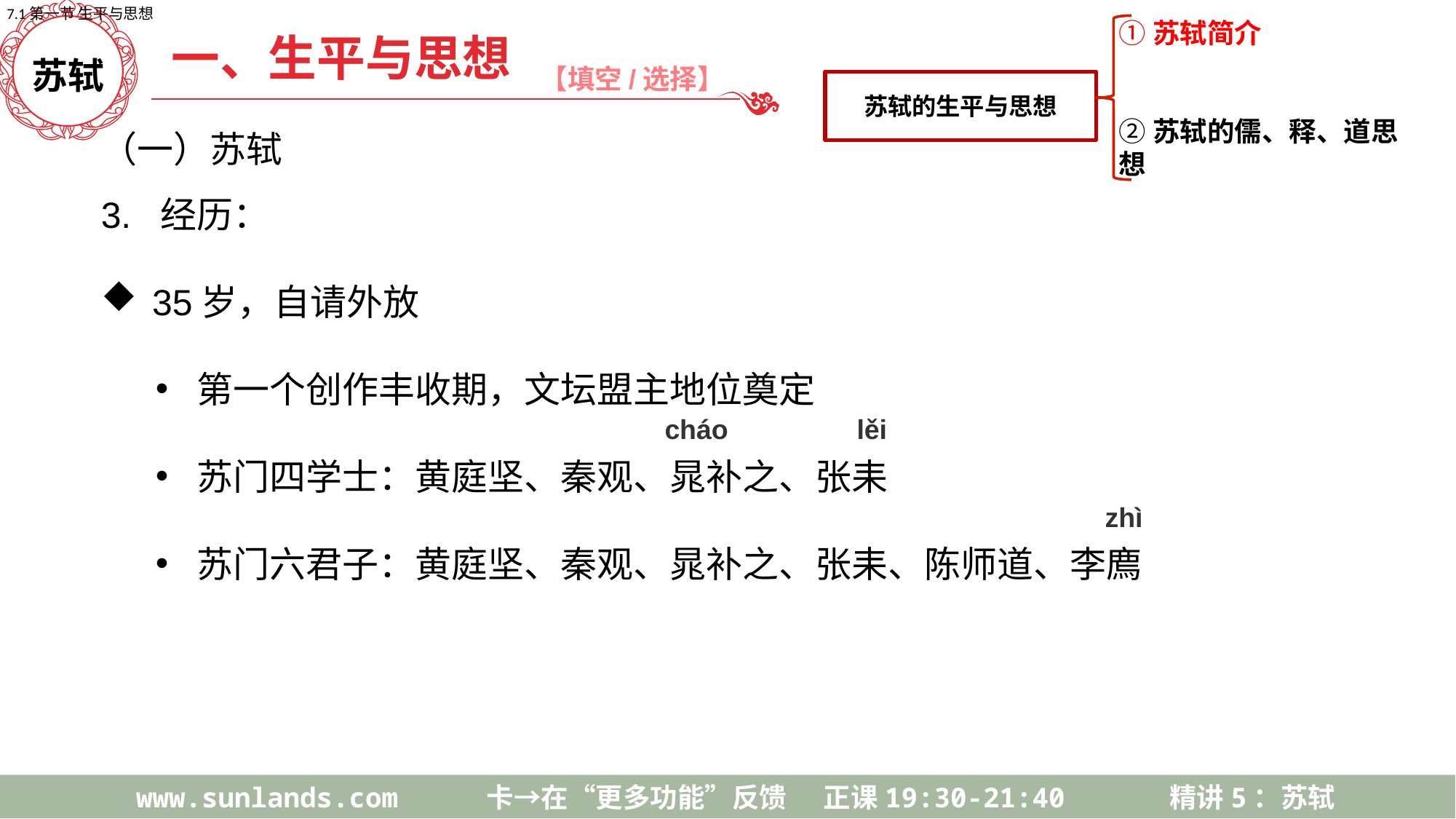

7.1第一节 生平与思想
①苏轼简介

②苏轼的儒、释、道思想

苏轼的生平与思想

一、生平与思想
【填空/选择】
苏轼

（一）苏轼
3.  经历：
 35岁，自请外放
第一个创作丰收期，文坛盟主地位奠定
苏门四学士：黄庭坚、秦观、晁补之、张耒
苏门六君子：黄庭坚、秦观、晁补之、张耒、陈师道、李廌
cháo
lěi
zhì